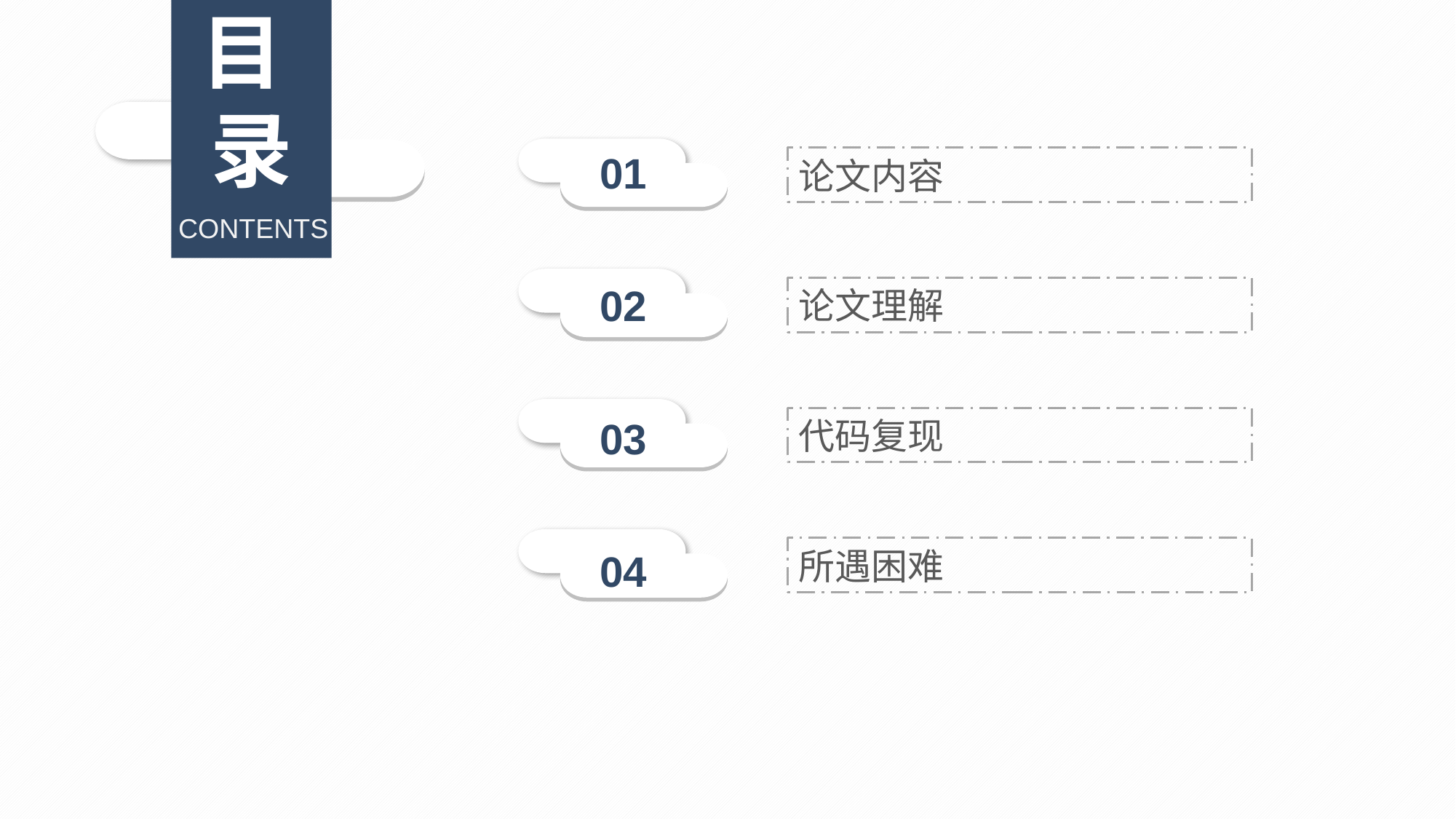

目
录

01
论文内容
CONTENTS

02
论文理解

03
代码复现

04
所遇困难